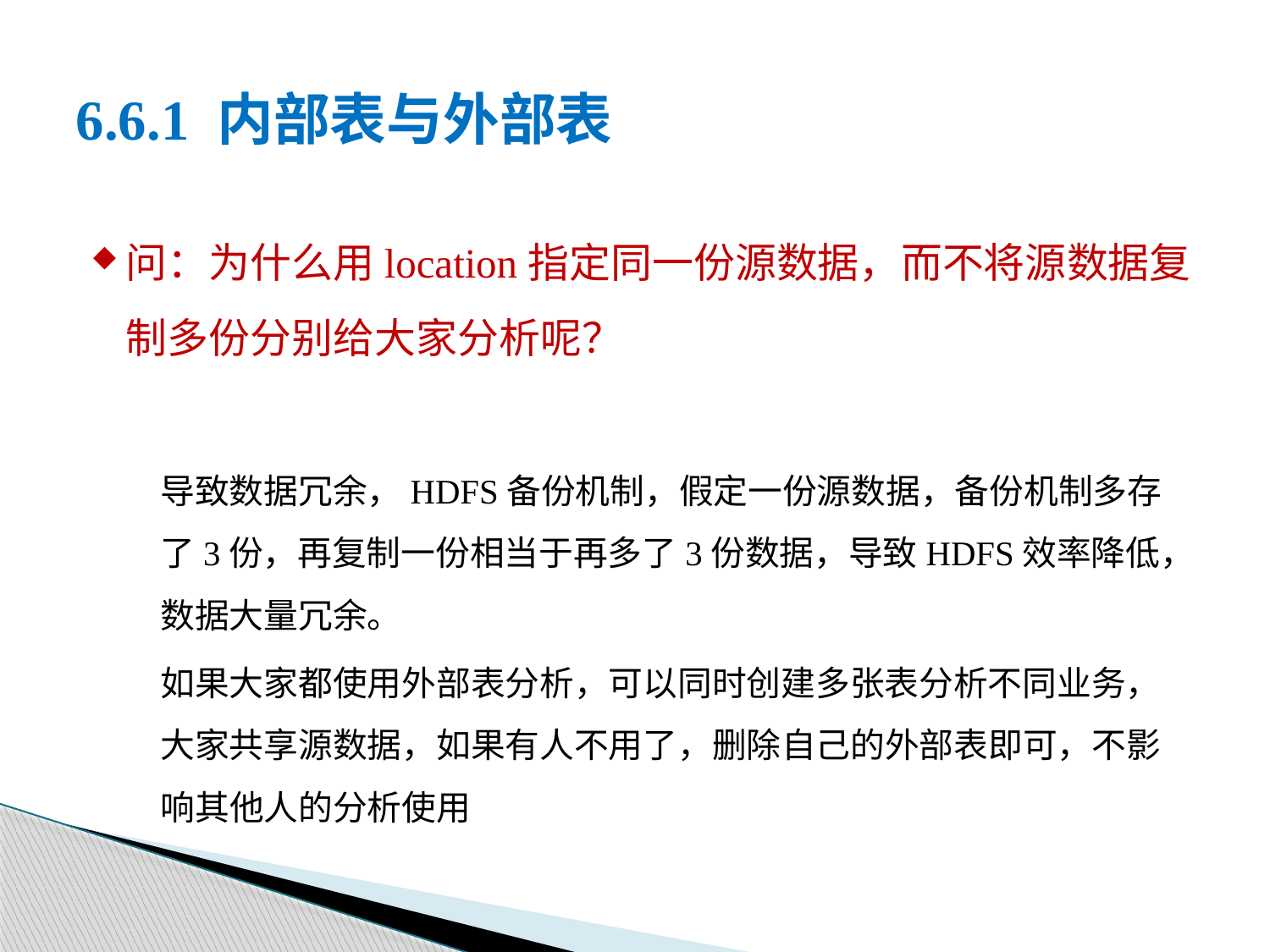

# 6.6.1 内部表与外部表
问：为什么用location指定同一份源数据，而不将源数据复制多份分别给大家分析呢？

导致数据冗余，HDFS备份机制，假定一份源数据，备份机制多存了3份，再复制一份相当于再多了3份数据，导致HDFS效率降低，数据大量冗余。
如果大家都使用外部表分析，可以同时创建多张表分析不同业务，大家共享源数据，如果有人不用了，删除自己的外部表即可，不影响其他人的分析使用